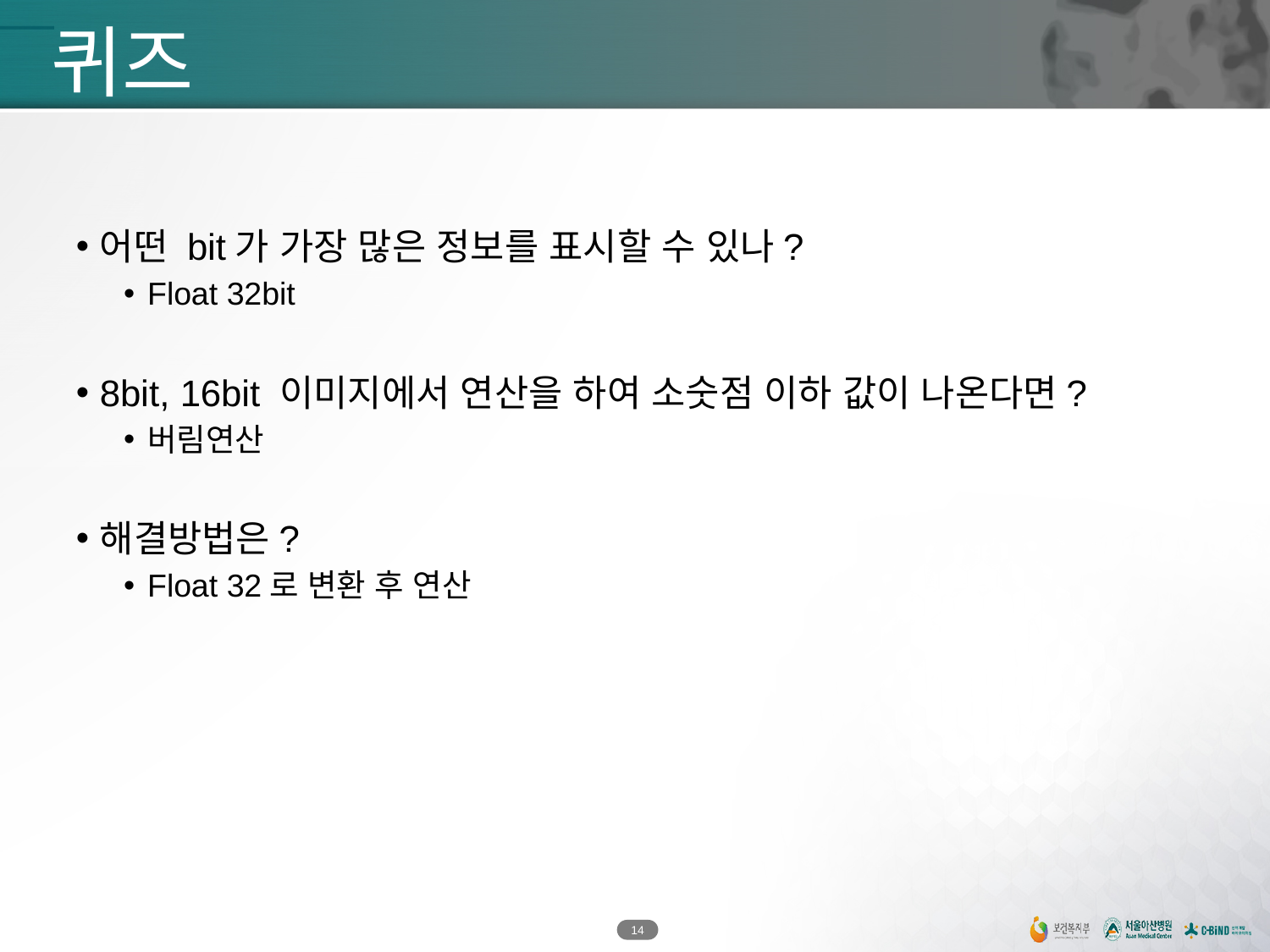

# 퀴즈
어떤 bit가 가장 많은 정보를 표시할 수 있나?
Float 32bit

8bit, 16bit 이미지에서 연산을 하여 소숫점 이하 값이 나온다면?
버림연산

해결방법은?
Float 32로 변환 후 연산